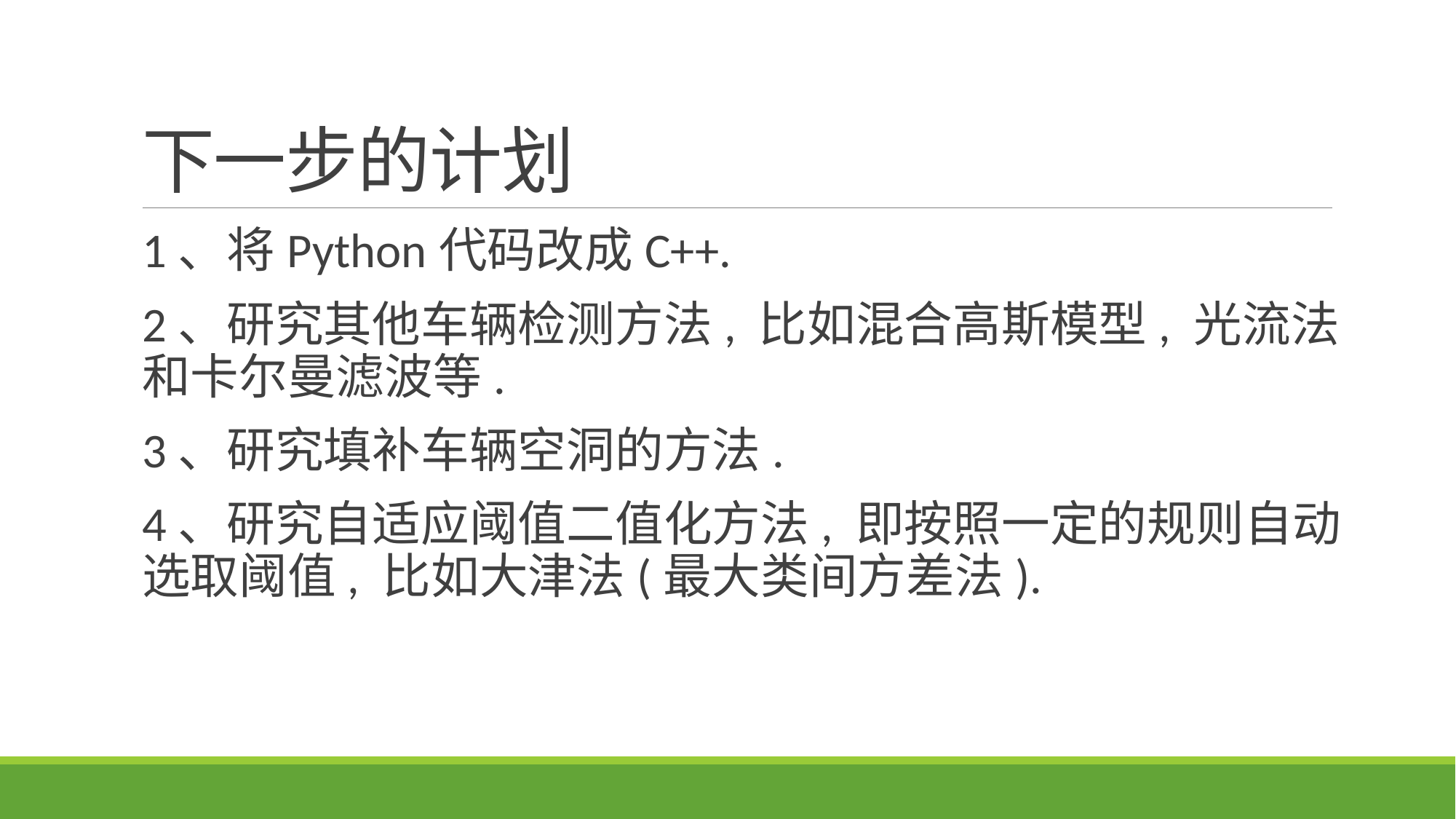

# 下一步的计划
1、将Python代码改成C++.
2、研究其他车辆检测方法, 比如混合高斯模型, 光流法和卡尔曼滤波等.
3、研究填补车辆空洞的方法.
4、研究自适应阈值二值化方法, 即按照一定的规则自动选取阈值, 比如大津法(最大类间方差法).